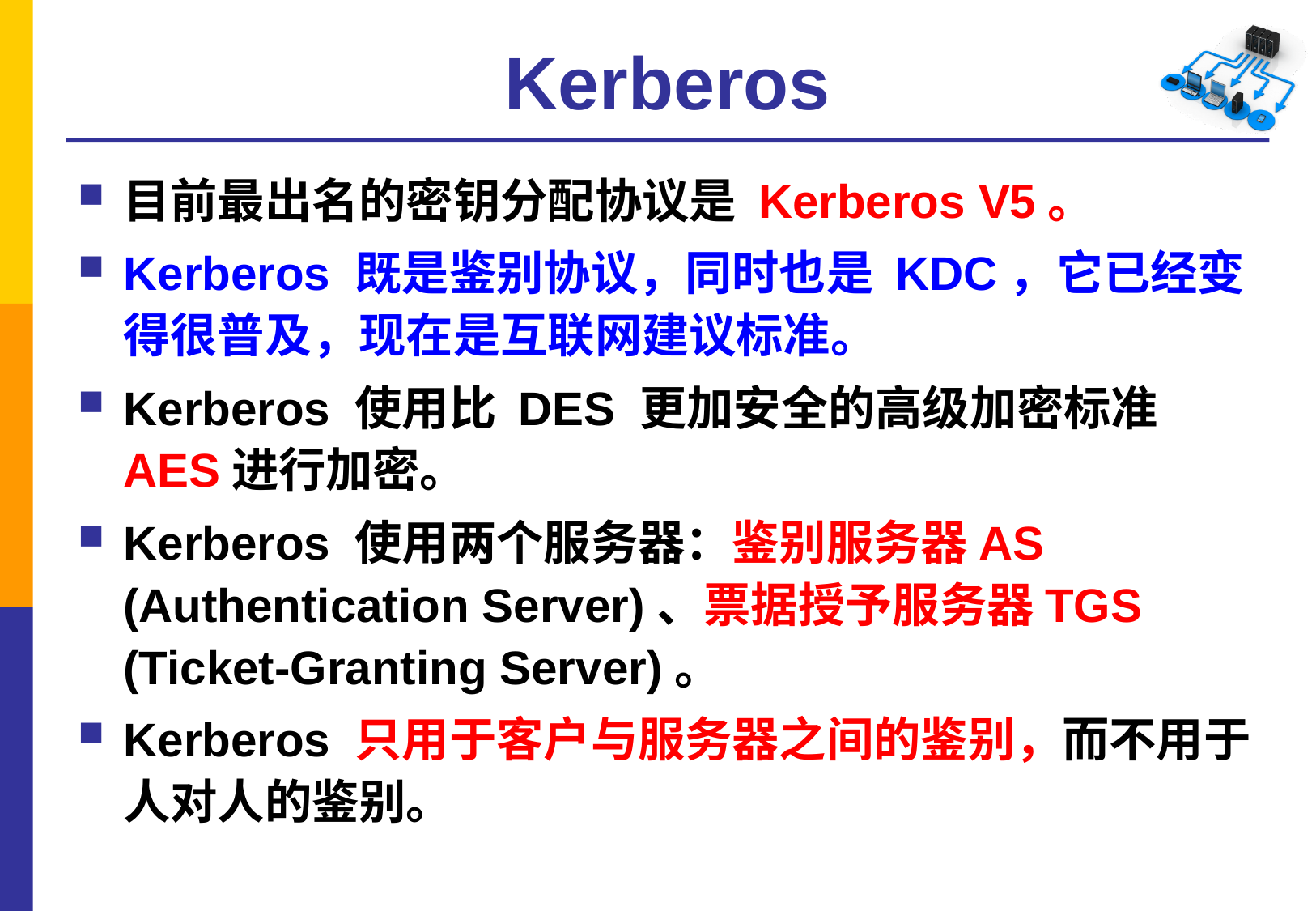

# Kerberos
目前最出名的密钥分配协议是 Kerberos V5。
Kerberos 既是鉴别协议，同时也是 KDC，它已经变得很普及，现在是互联网建议标准。
Kerberos 使用比 DES 更加安全的高级加密标准 AES进行加密。
Kerberos 使用两个服务器：鉴别服务器AS (Authentication Server)、票据授予服务器TGS (Ticket-Granting Server)。
Kerberos 只用于客户与服务器之间的鉴别，而不用于人对人的鉴别。